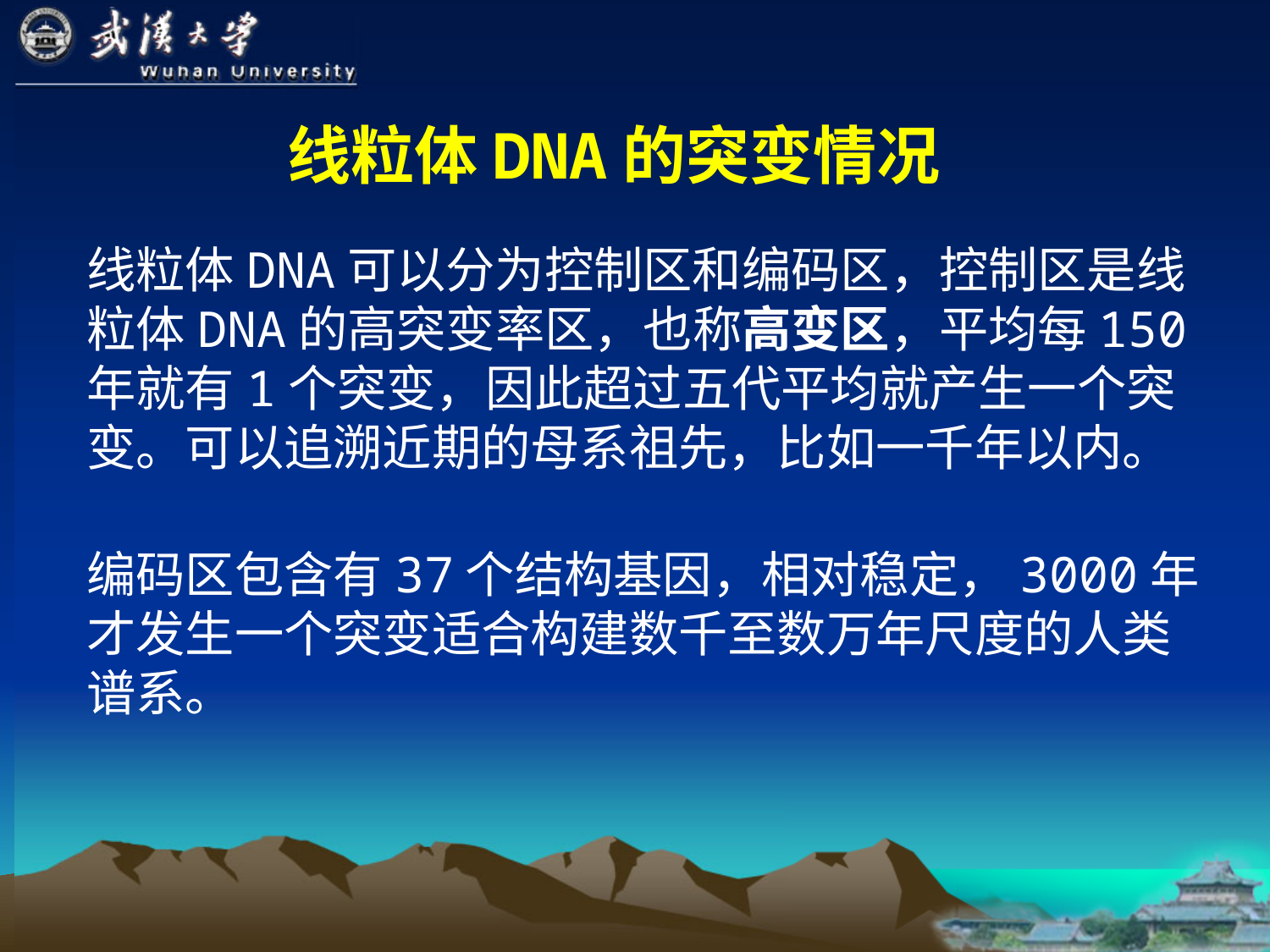

# 线粒体DNA的突变情况
线粒体DNA可以分为控制区和编码区，控制区是线粒体DNA的高突变率区，也称高变区，平均每150年就有1个突变，因此超过五代平均就产生一个突变。可以追溯近期的母系祖先，比如一千年以内。

编码区包含有37个结构基因，相对稳定，3000年才发生一个突变适合构建数千至数万年尺度的人类谱系。